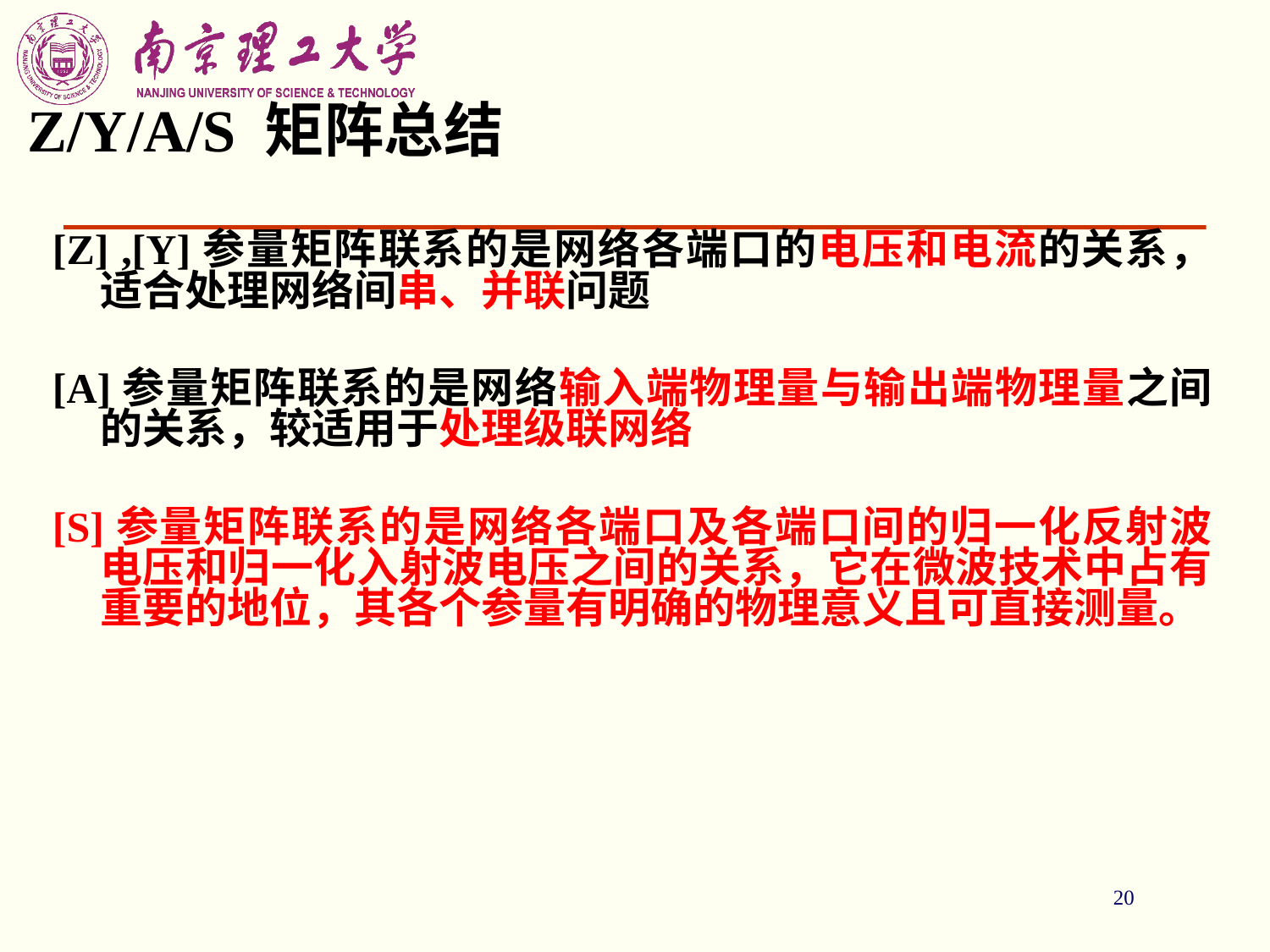

20
# Z/Y/A/S 矩阵总结
[Z] ,[Y]参量矩阵联系的是网络各端口的电压和电流的关系，适合处理网络间串、并联问题

[A]参量矩阵联系的是网络输入端物理量与输出端物理量之间的关系，较适用于处理级联网络

[S]参量矩阵联系的是网络各端口及各端口间的归一化反射波电压和归一化入射波电压之间的关系，它在微波技术中占有重要的地位，其各个参量有明确的物理意义且可直接测量。